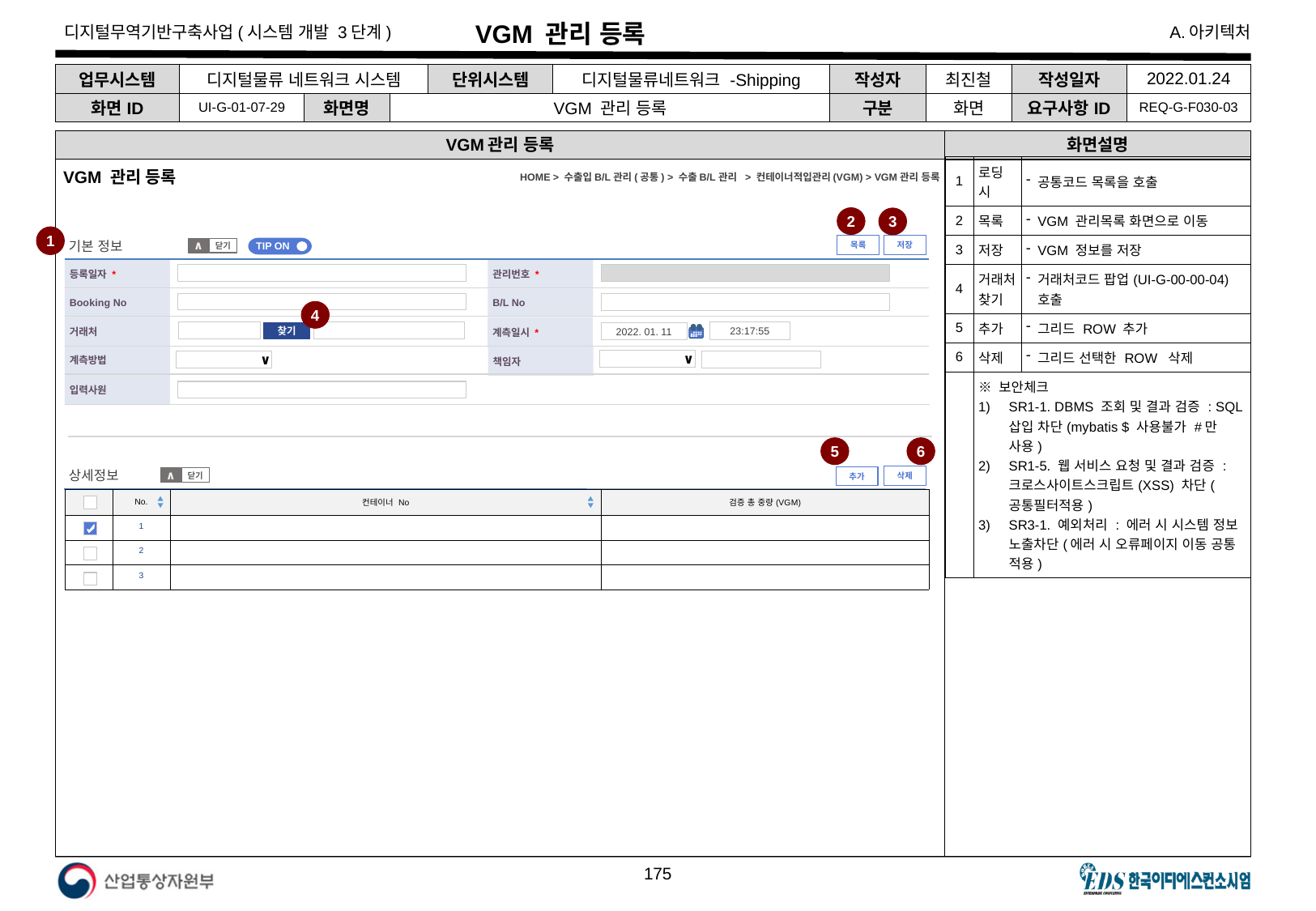

# VGM 관리 등록
| 업무시스템 | 디지털물류 네트워크 시스템 |  |  | 단위시스템 | 디지털물류네트워크 -Shipping | 작성자 | 최진철 | 작성일자 | 2022.01.24 |
| --- | --- | --- | --- | --- | --- | --- | --- | --- | --- |
| 화면ID | UI-G-01-07-29 | 화면명 | VGM 관리 등록 |  |  | 구분 | 화면 | 요구사항ID | REQ-G-F030-03 |
VGM관리 등록
화면설명

| 1 | 로딩 시 | 공통코드 목록을 호출 |
| --- | --- | --- |
| 2 | 목록 | VGM 관리목록 화면으로 이동 |
| 3 | 저장 | VGM 정보를 저장 |
| 4 | 거래처 찾기 | 거래처코드 팝업(UI-G-00-00-04) 호출 |
| 5 | 추가 | 그리드 ROW 추가 |
| 6 | 삭제 | 그리드 선택한 ROW 삭제 |
|  | ※ 보안체크 SR1-1. DBMS 조회 및 결과 검증 : SQL 삽입 차단(mybatis $ 사용불가 #만 사용) SR1-5. 웹 서비스 요청 및 결과 검증 : 크로스사이트스크립트(XSS) 차단(공통필터적용) SR3-1. 예외처리 : 에러 시 시스템 정보 노출차단(에러 시 오류페이지 이동 공통 적용) |  |
VGM 관리 등록
HOME > 수출입B/L관리(공통) > 수출B/L관리  > 컨테이너적입관리(VGM) > VGM관리 등록

2
3
1
기본 정보
저장
목록
TIP ON

닫기
∧
등록일자 *
관리번호 *

Booking No
B/L No

4
계측일시 *
거래처
23:17:55

찾기
2022. 01. 11

계측방법
책임자

∨

∨
입력사원

5
6
상세정보
삭제
추가
닫기
∧
|  | No. | 컨테이너 No | 검증 총 중량(VGM) |
| --- | --- | --- | --- |
|  | 1 |  |  |
|  | 2 |  |  |
|  | 3 |  |  |